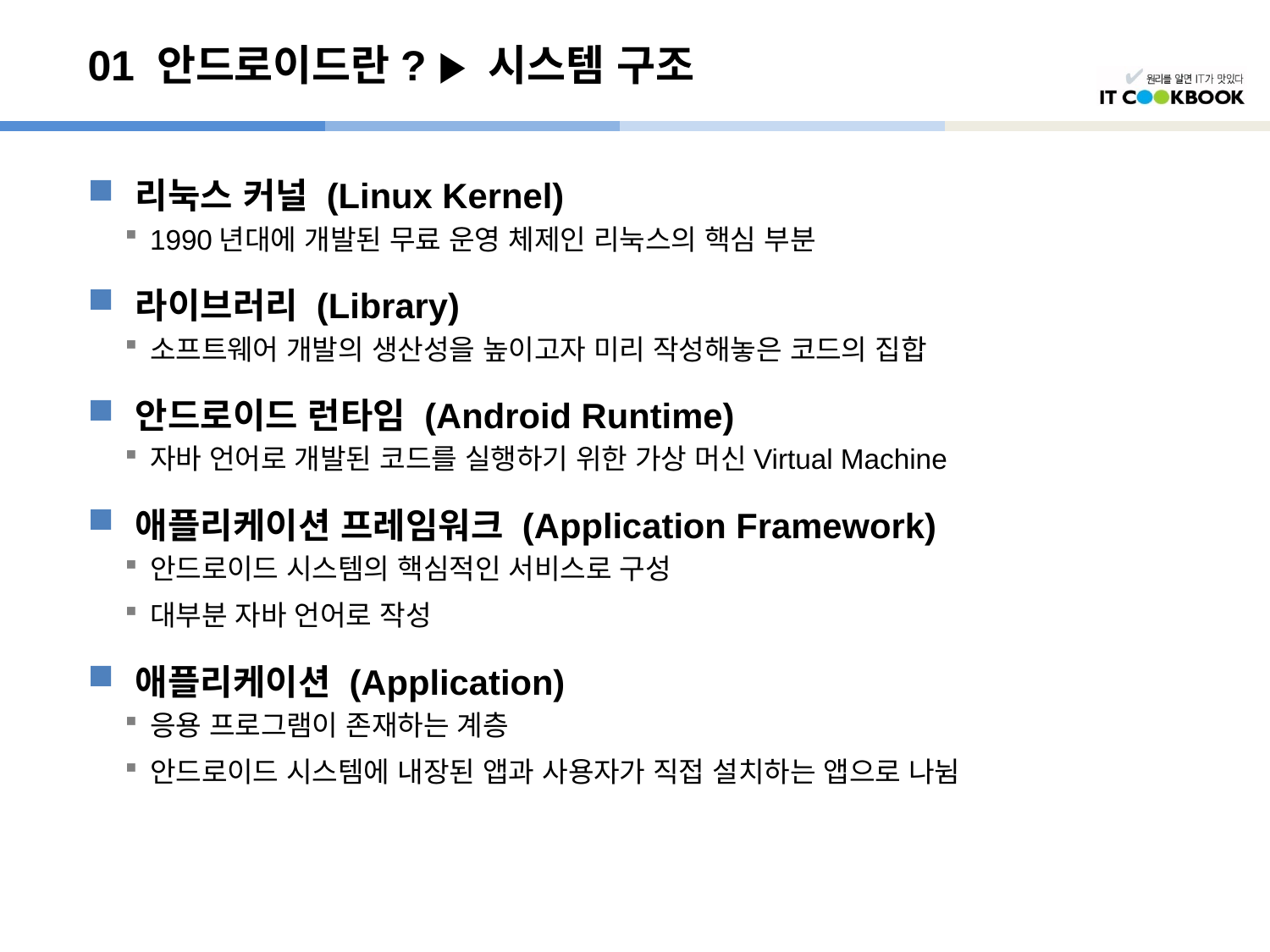

# 01 안드로이드란? ▶ 시스템 구조
리눅스 커널 (Linux Kernel)
1990년대에 개발된 무료 운영 체제인 리눅스의 핵심 부분
라이브러리 (Library)
소프트웨어 개발의 생산성을 높이고자 미리 작성해놓은 코드의 집합
안드로이드 런타임 (Android Runtime)
자바 언어로 개발된 코드를 실행하기 위한 가상 머신Virtual Machine
애플리케이션 프레임워크 (Application Framework)
안드로이드 시스템의 핵심적인 서비스로 구성
대부분 자바 언어로 작성
애플리케이션 (Application)
응용 프로그램이 존재하는 계층
안드로이드 시스템에 내장된 앱과 사용자가 직접 설치하는 앱으로 나뉨